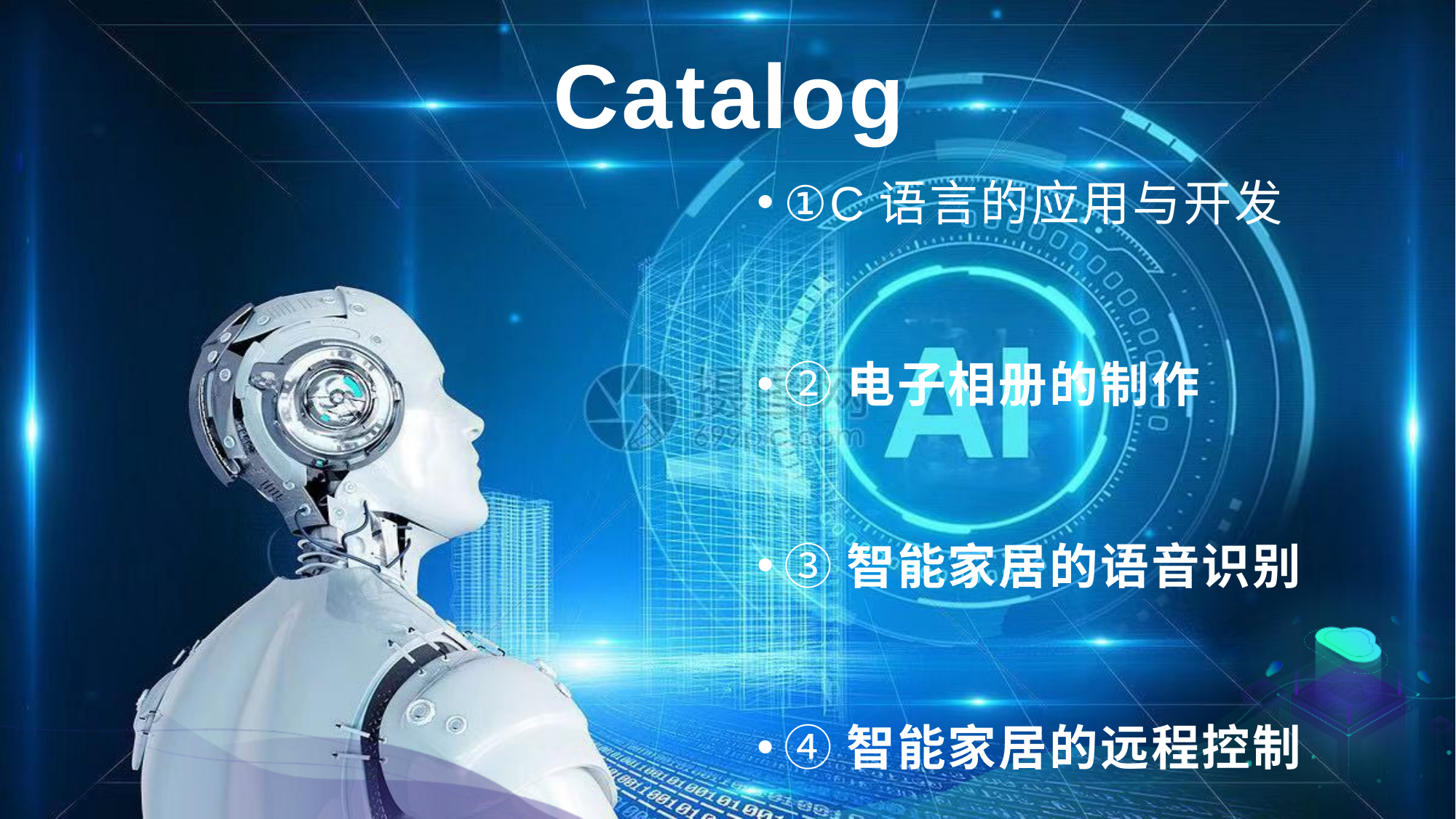

# Catalog

①C语言的应用与开发

②电子相册的制作

③智能家居的语音识别

④智能家居的远程控制